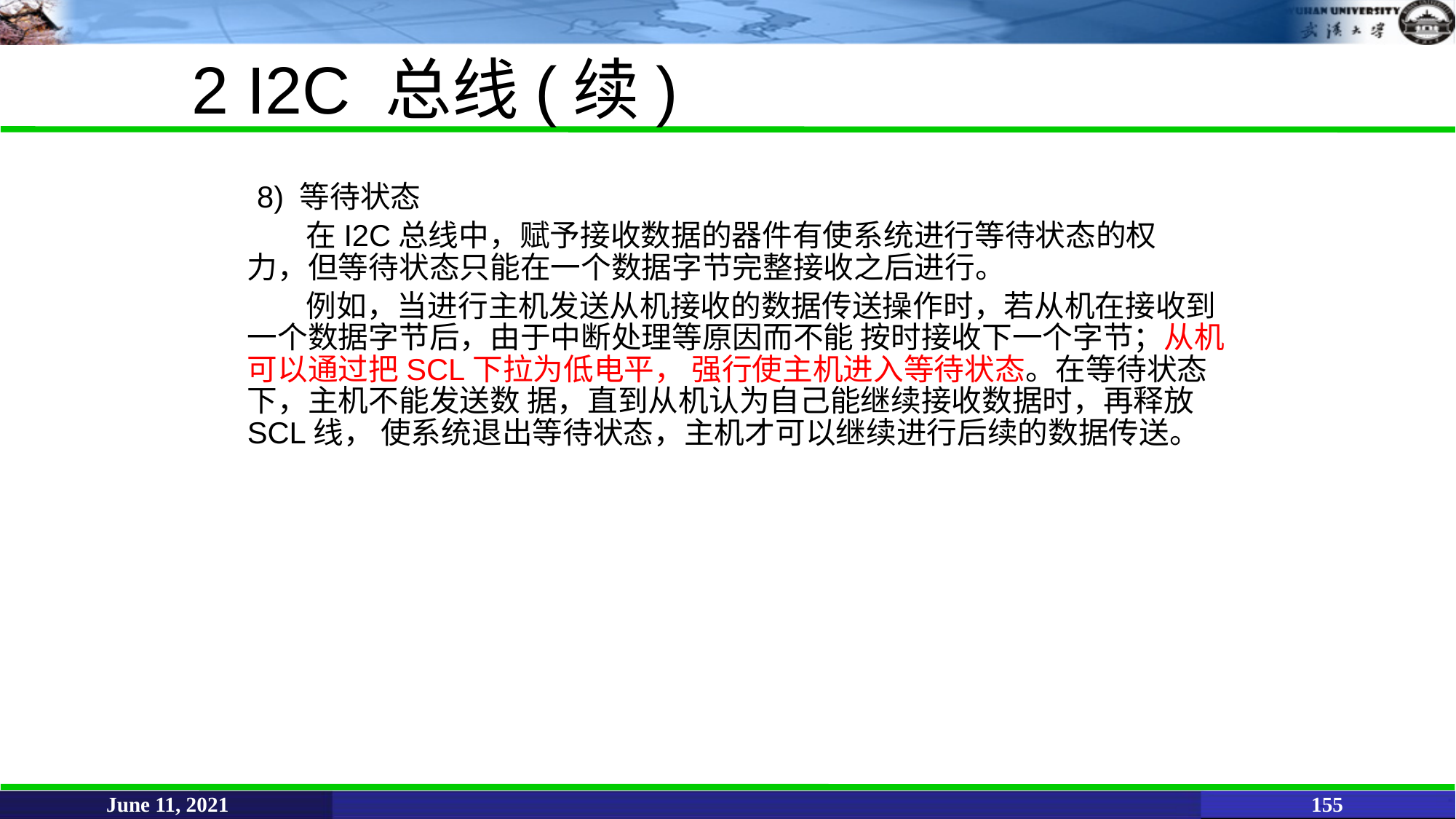

2 I2C 总线(续)
 	8) 等待状态

在I2C总线中，赋予接收数据的器件有使系统进行等待状态的权力，但等待状态只能在一个数据字节完整接收之后进行。

例如，当进行主机发送从机接收的数据传送操作时，若从机在接收到一个数据字节后，由于中断处理等原因而不能 按时接收下一个字节；从机可以通过把SCL下拉为低电平， 强行使主机进入等待状态。在等待状态下，主机不能发送数 据，直到从机认为自己能继续接收数据时，再释放SCL线， 使系统退出等待状态，主机才可以继续进行后续的数据传送。
June 11, 2021

155